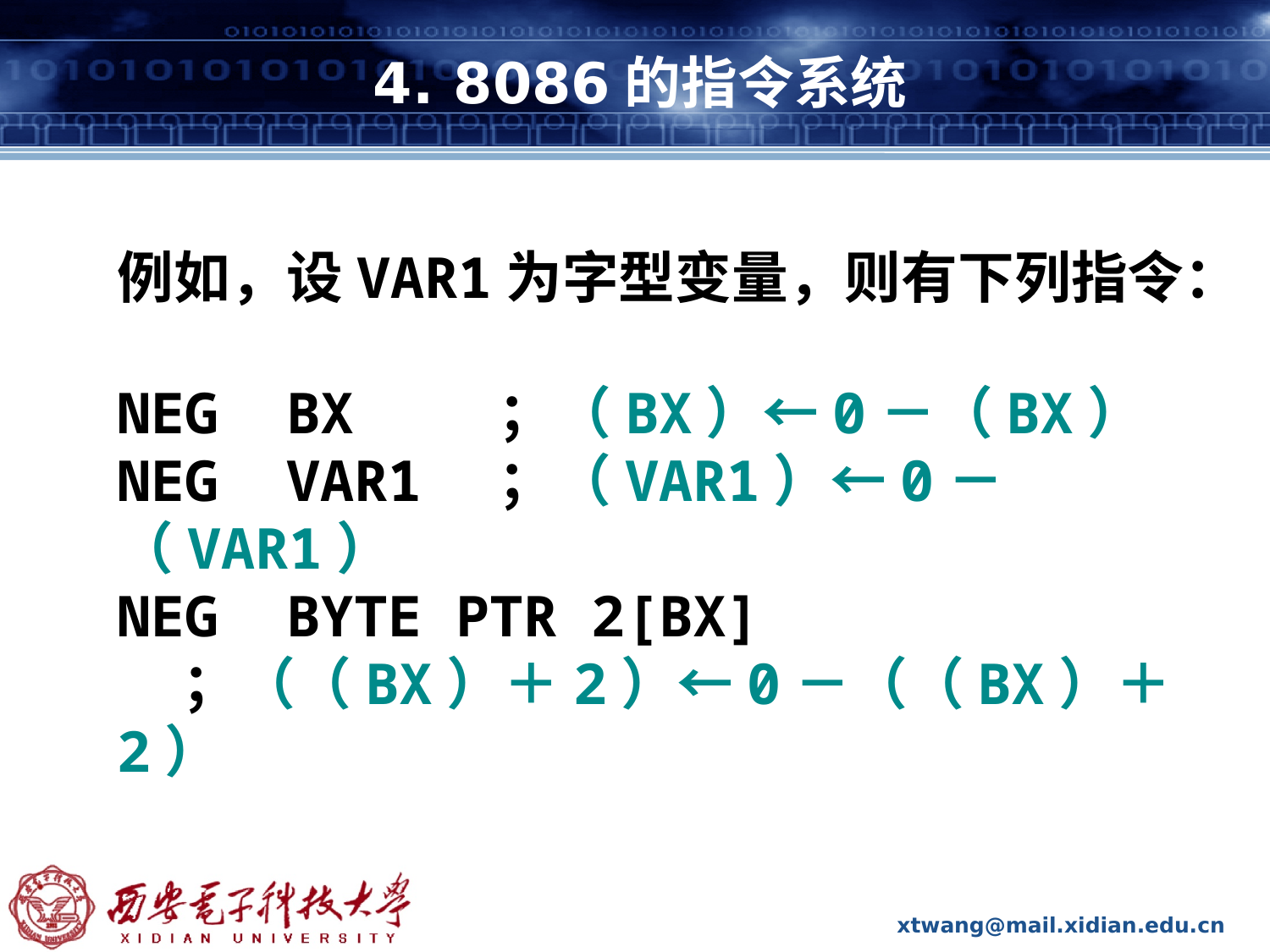

# 4. 8086的指令系统
例如，设VAR1为字型变量，则有下列指令：

NEG  BX		；（BX）←0－（BX）
NEG  VAR1	；（VAR1）←0－（VAR1）
NEG  BYTE PTR 2[BX]
    ；（（BX）＋2）←0－（（BX）＋2）